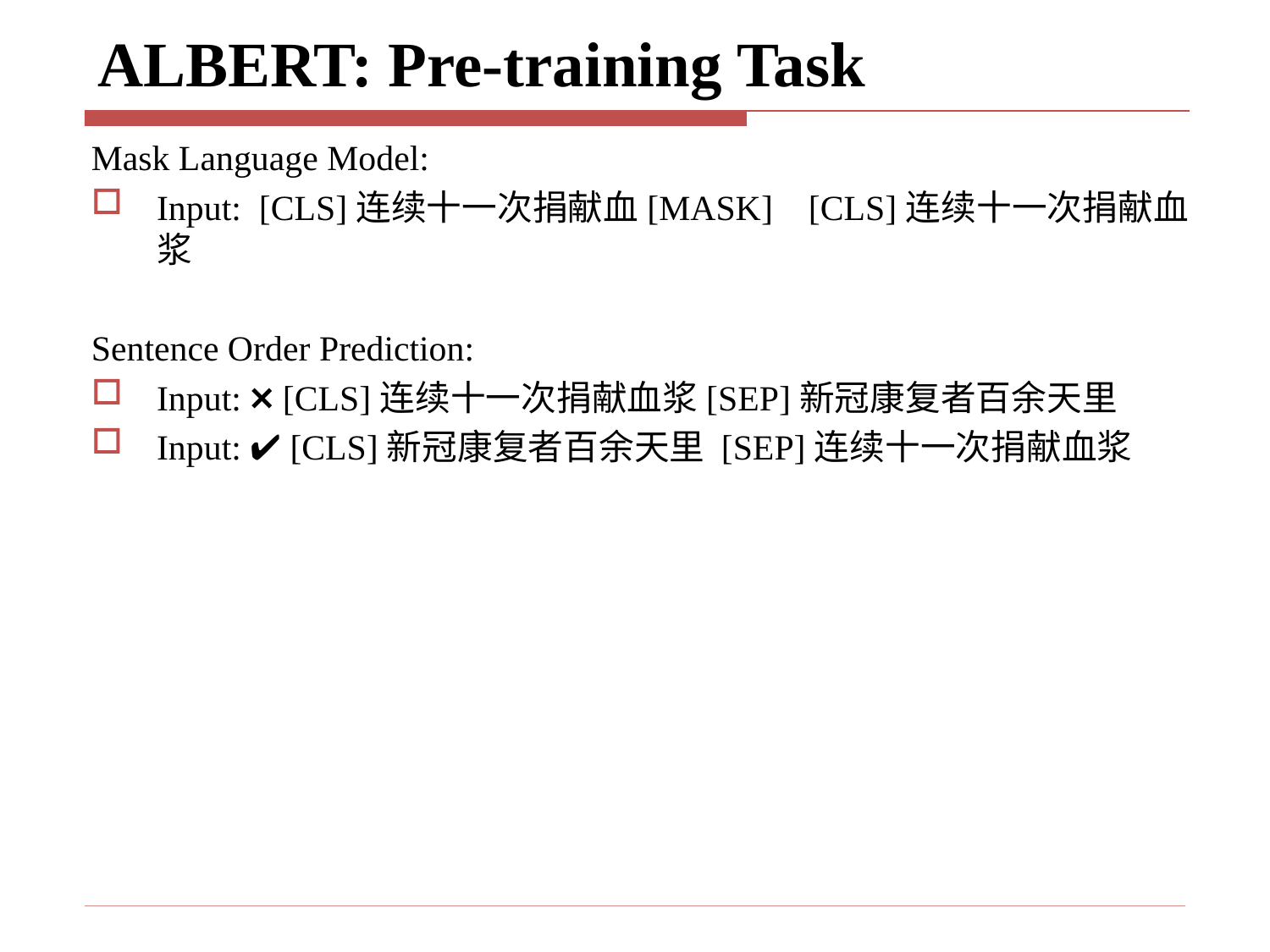

# ALBERT: Pre-training Task
Mask Language Model:
Input:  [CLS]连续十一次捐献血[MASK]    [CLS]连续十一次捐献血浆

Sentence Order Prediction:
Input: ❌ [CLS]连续十一次捐献血浆[SEP]新冠康复者百余天里
Input: ✔️ [CLS]新冠康复者百余天里 [SEP]连续十一次捐献血浆